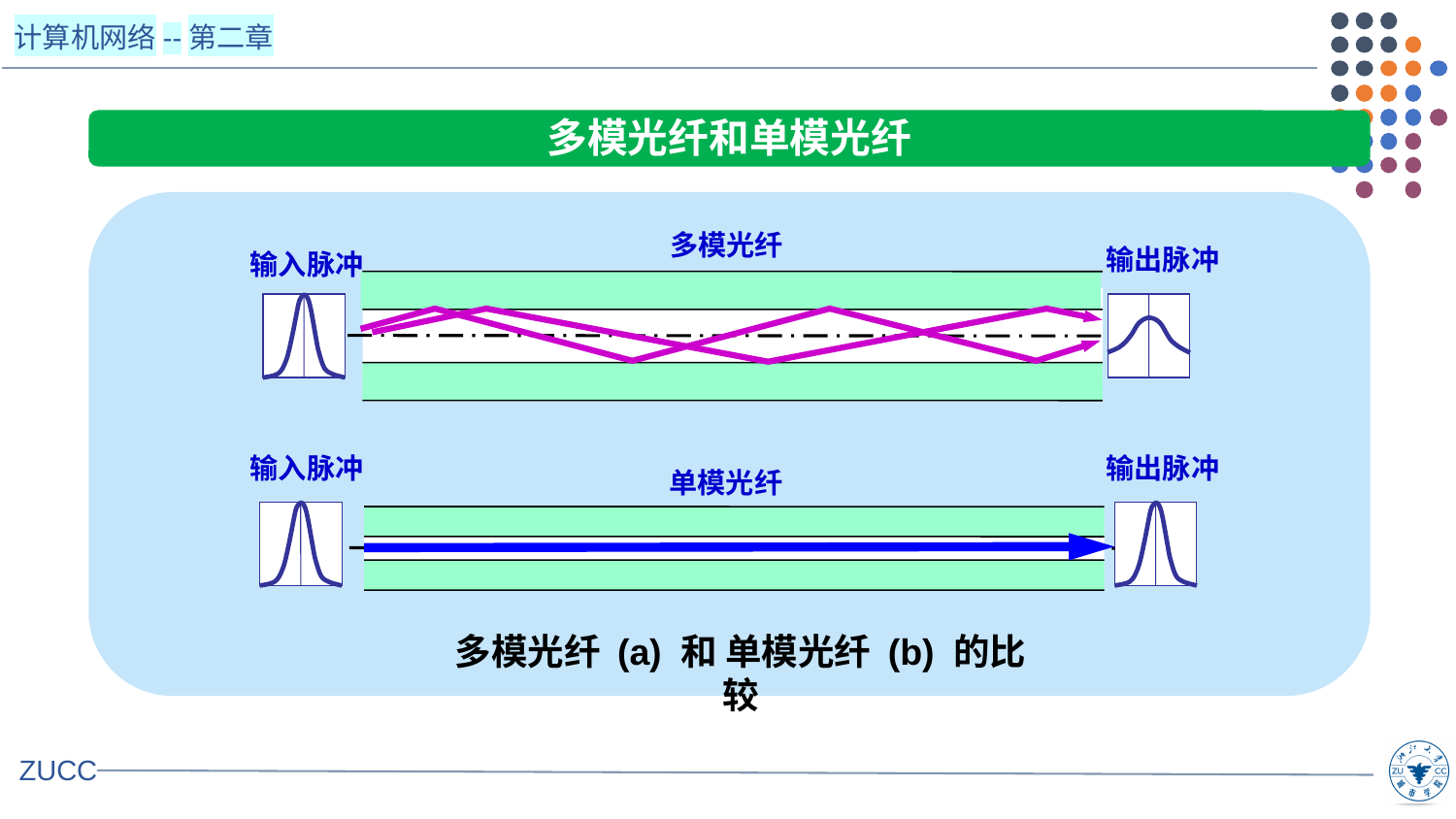

多模光纤和单模光纤

多模光纤
输出脉冲

输入脉冲

输出脉冲

输入脉冲

单模光纤

多模光纤 (a) 和 单模光纤 (b) 的比较